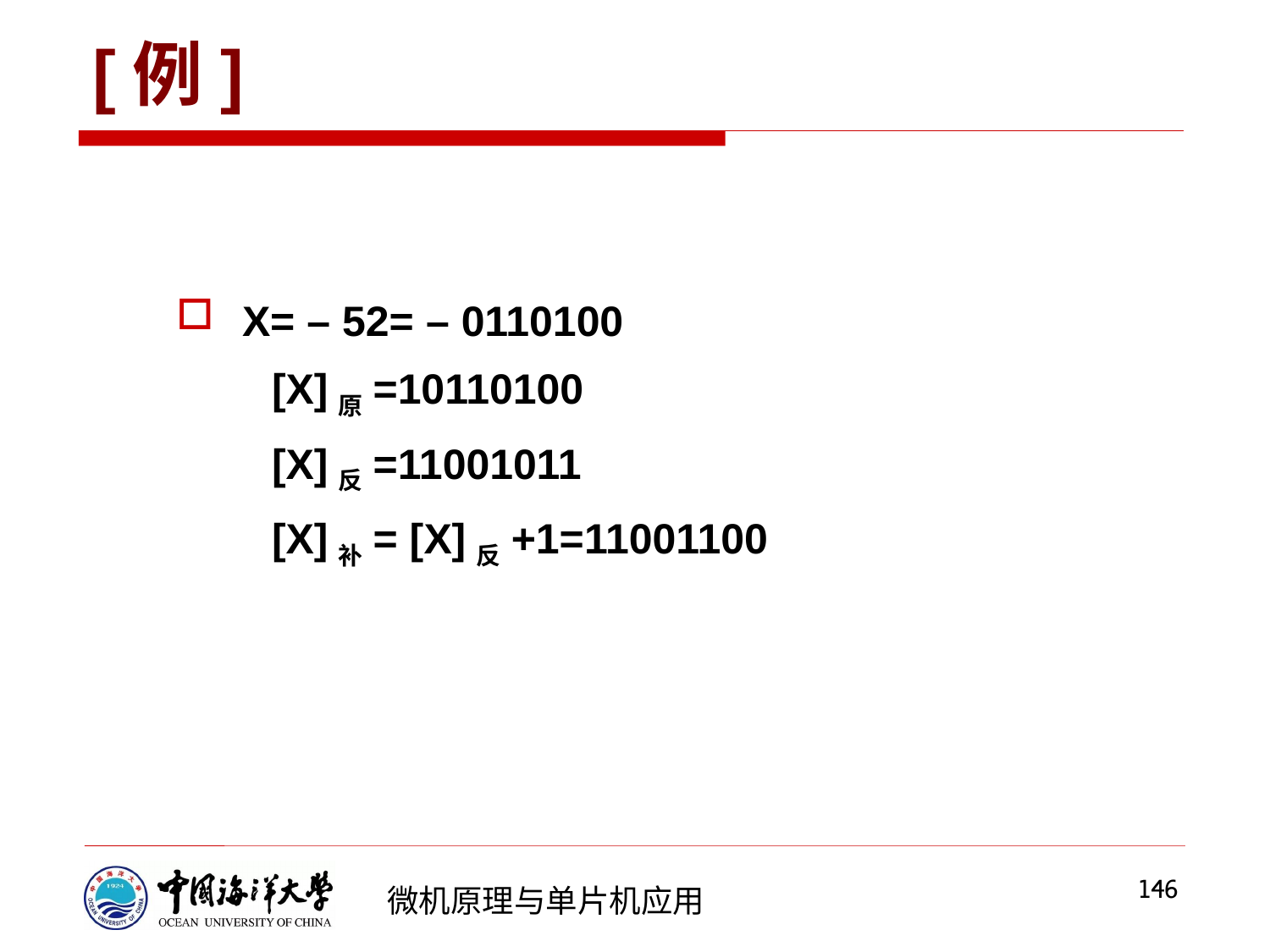

# [例]
X= – 52= – 0110100
        [X]原=10110100
        [X]反=11001011
        [X]补= [X]反+1=11001100
146